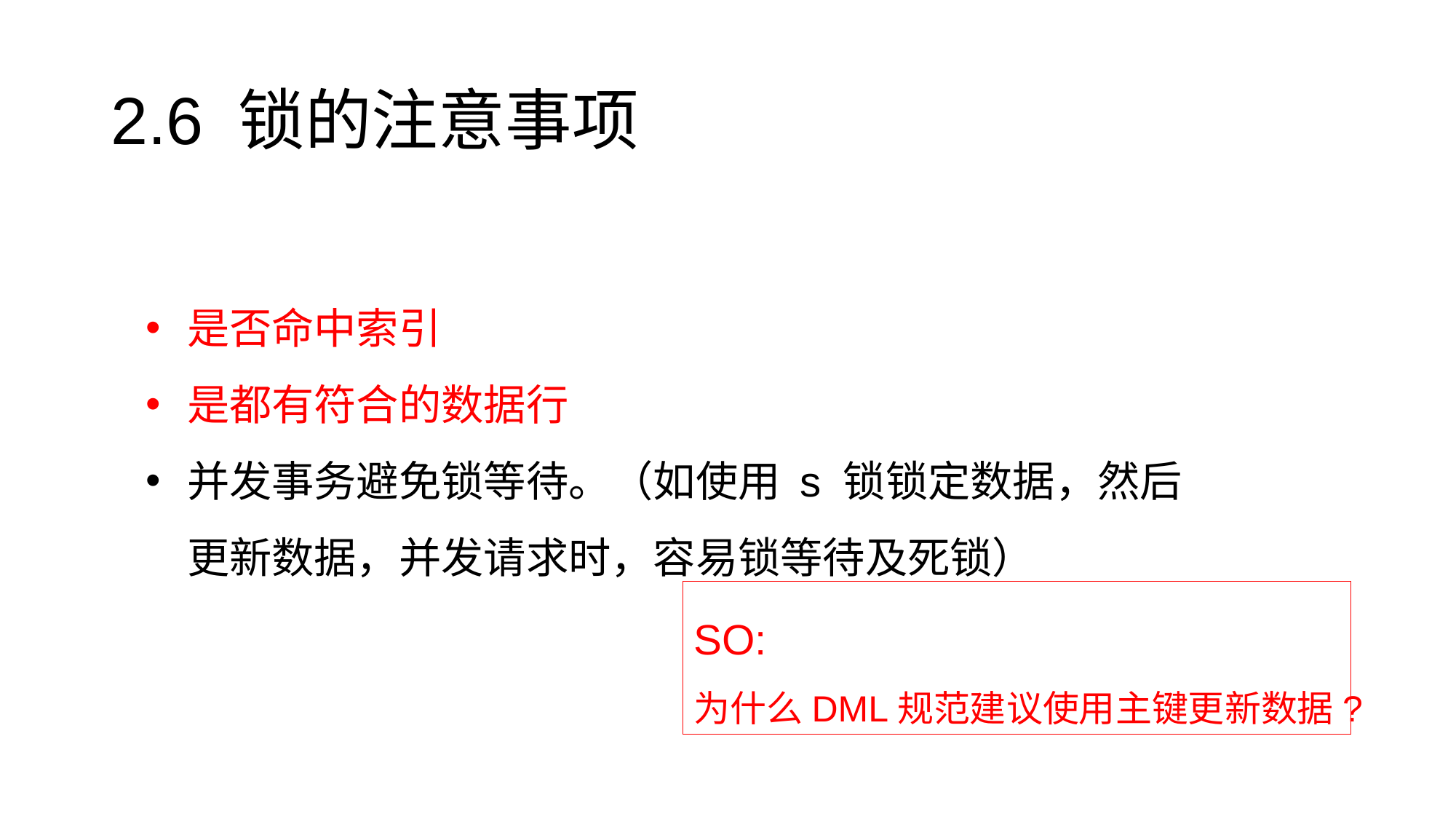

# 2.6 锁的注意事项
是否命中索引
是都有符合的数据行
并发事务避免锁等待。（如使用 s 锁锁定数据，然后更新数据，并发请求时，容易锁等待及死锁）
SO:
为什么DML规范建议使用主键更新数据?